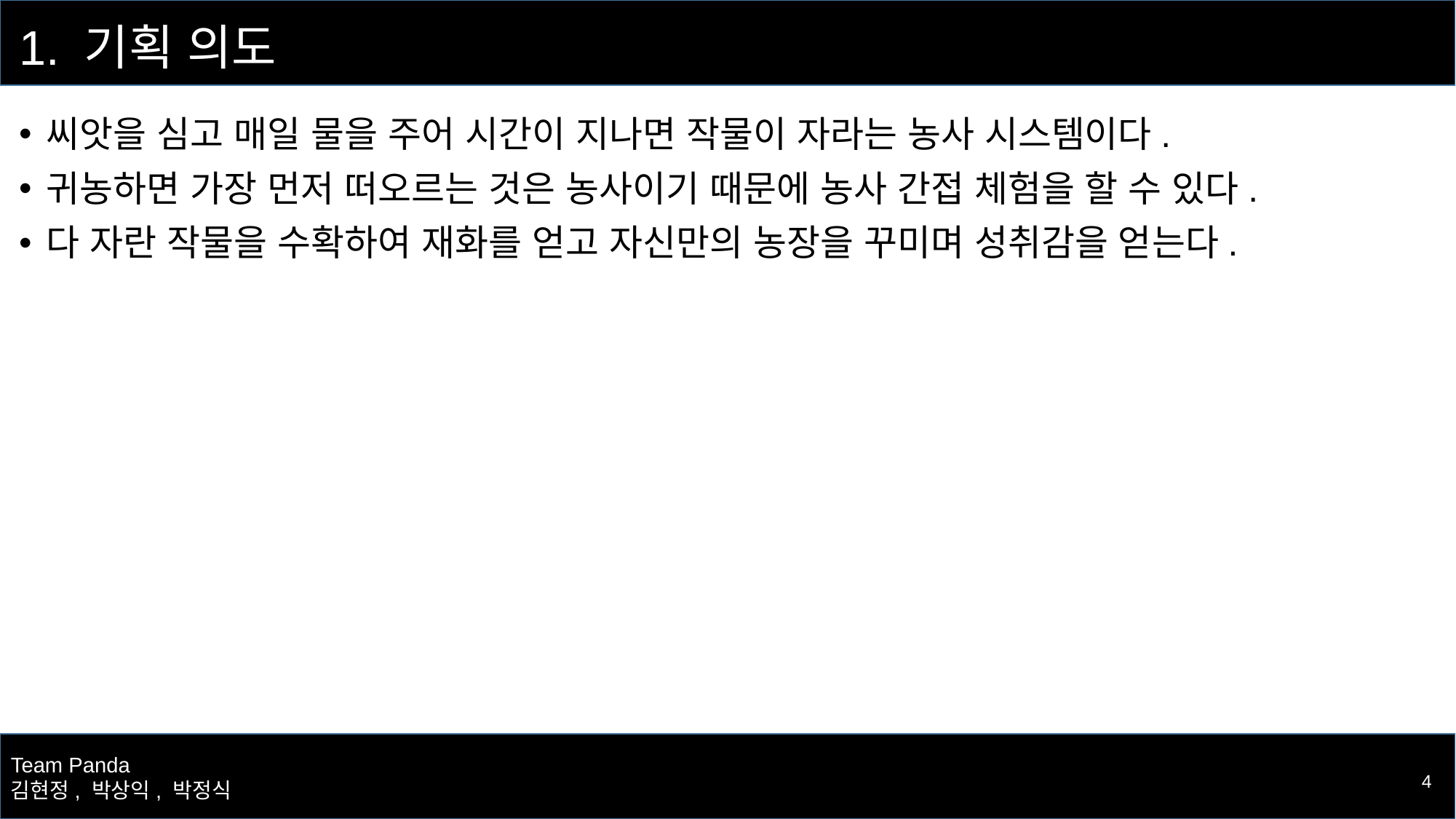

# 1. 기획 의도
씨앗을 심고 매일 물을 주어 시간이 지나면 작물이 자라는 농사 시스템이다.
귀농하면 가장 먼저 떠오르는 것은 농사이기 때문에 농사 간접 체험을 할 수 있다.
다 자란 작물을 수확하여 재화를 얻고 자신만의 농장을 꾸미며 성취감을 얻는다.